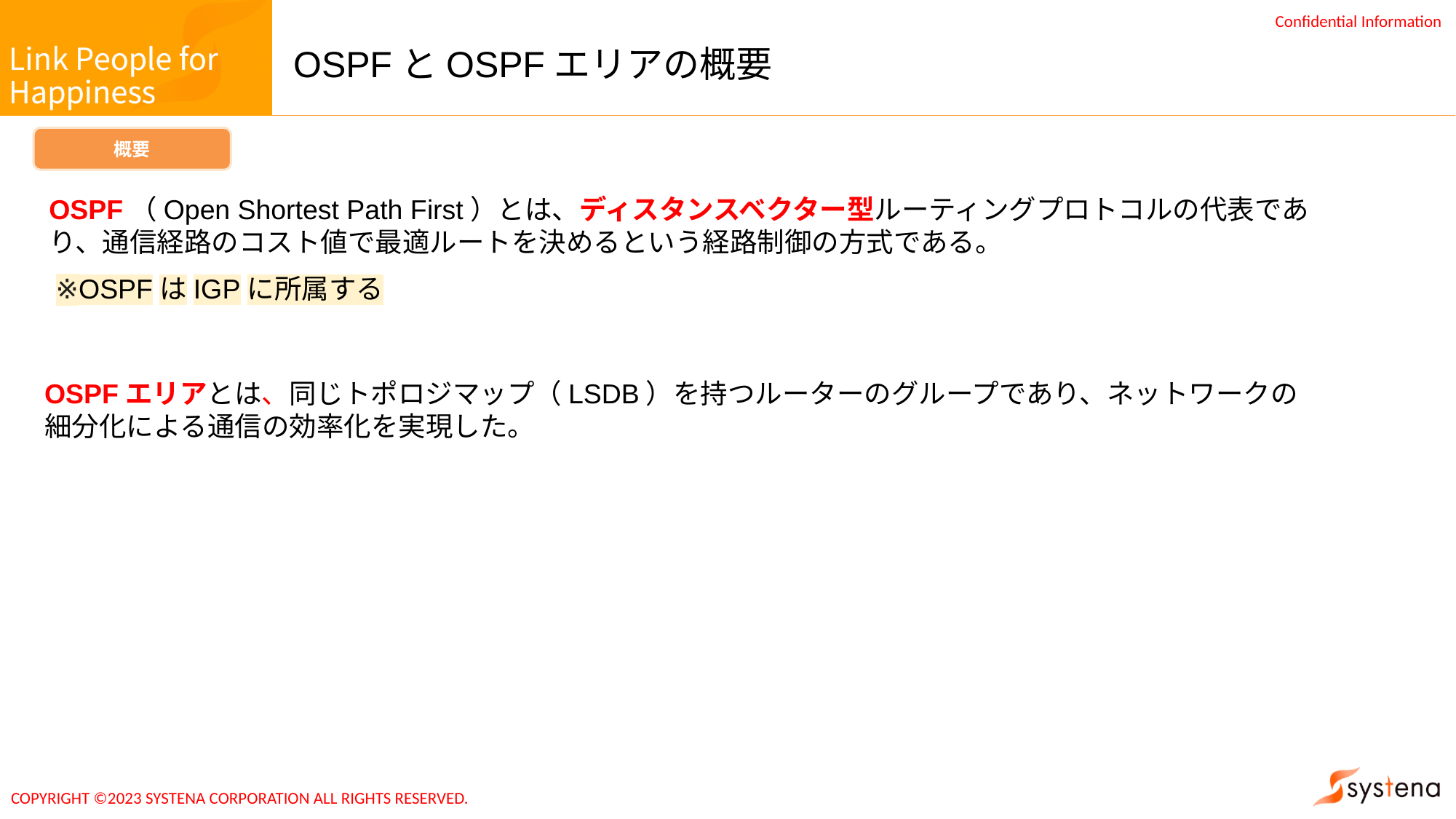

# OSPFとOSPFエリアの概要
概要
OSPF（Open Shortest Path First）とは、ディスタンスベクター型ルーティングプロトコルの代表であり、通信経路のコスト値で最適ルートを決めるという経路制御の方式である。
※OSPFはIGPに所属する
OSPFエリアとは、同じトポロジマップ（LSDB）を持つルーターのグループであり、ネットワークの細分化による通信の効率化を実現した。